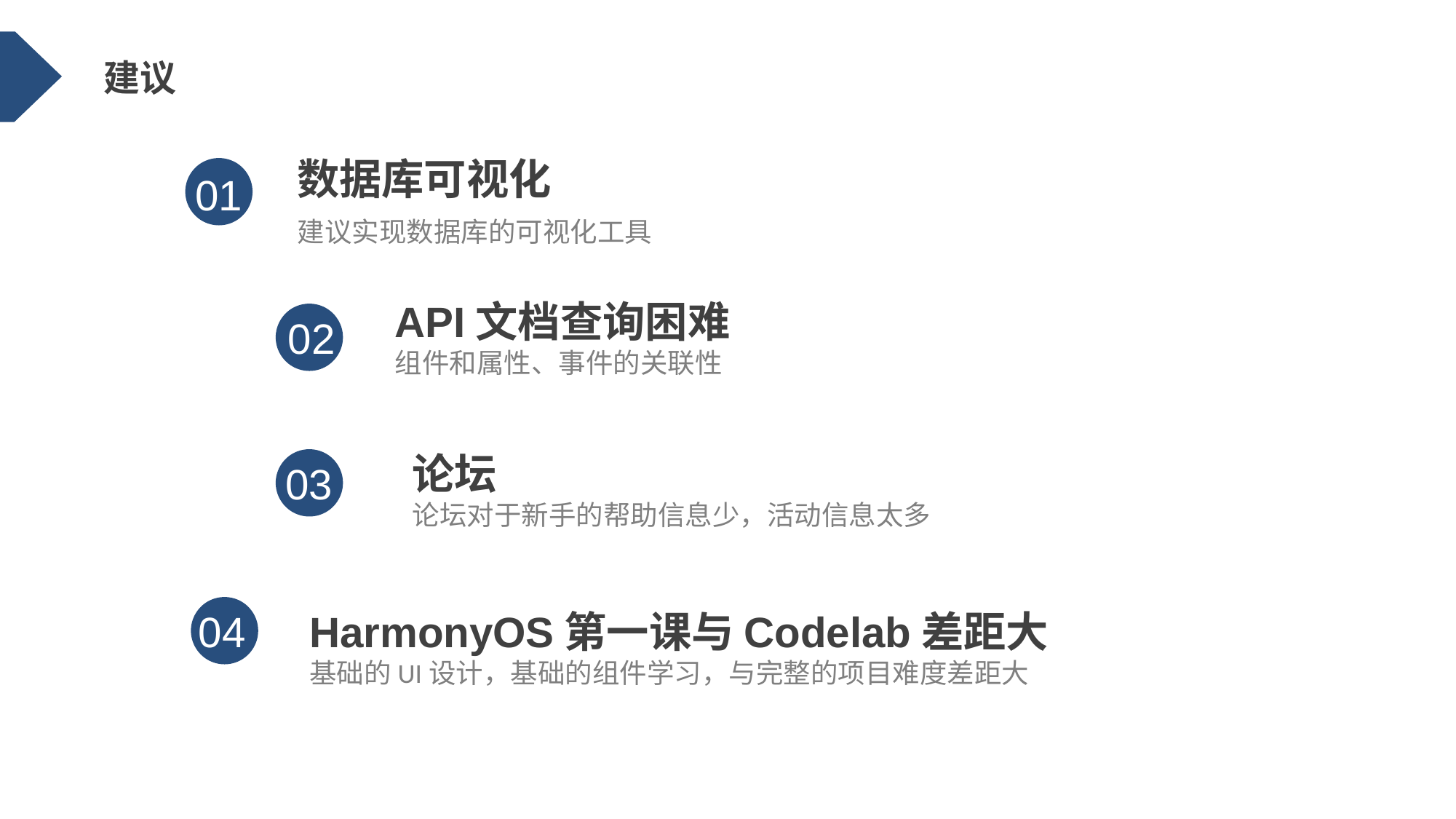

建议
数据库可视化

01
建议实现数据库的可视化工具

API文档查询困难
组件和属性、事件的关联性

02
论坛
论坛对于新手的帮助信息少，活动信息太多

03

HarmonyOS第一课与Codelab差距大
基础的UI设计，基础的组件学习，与完整的项目难度差距大
04